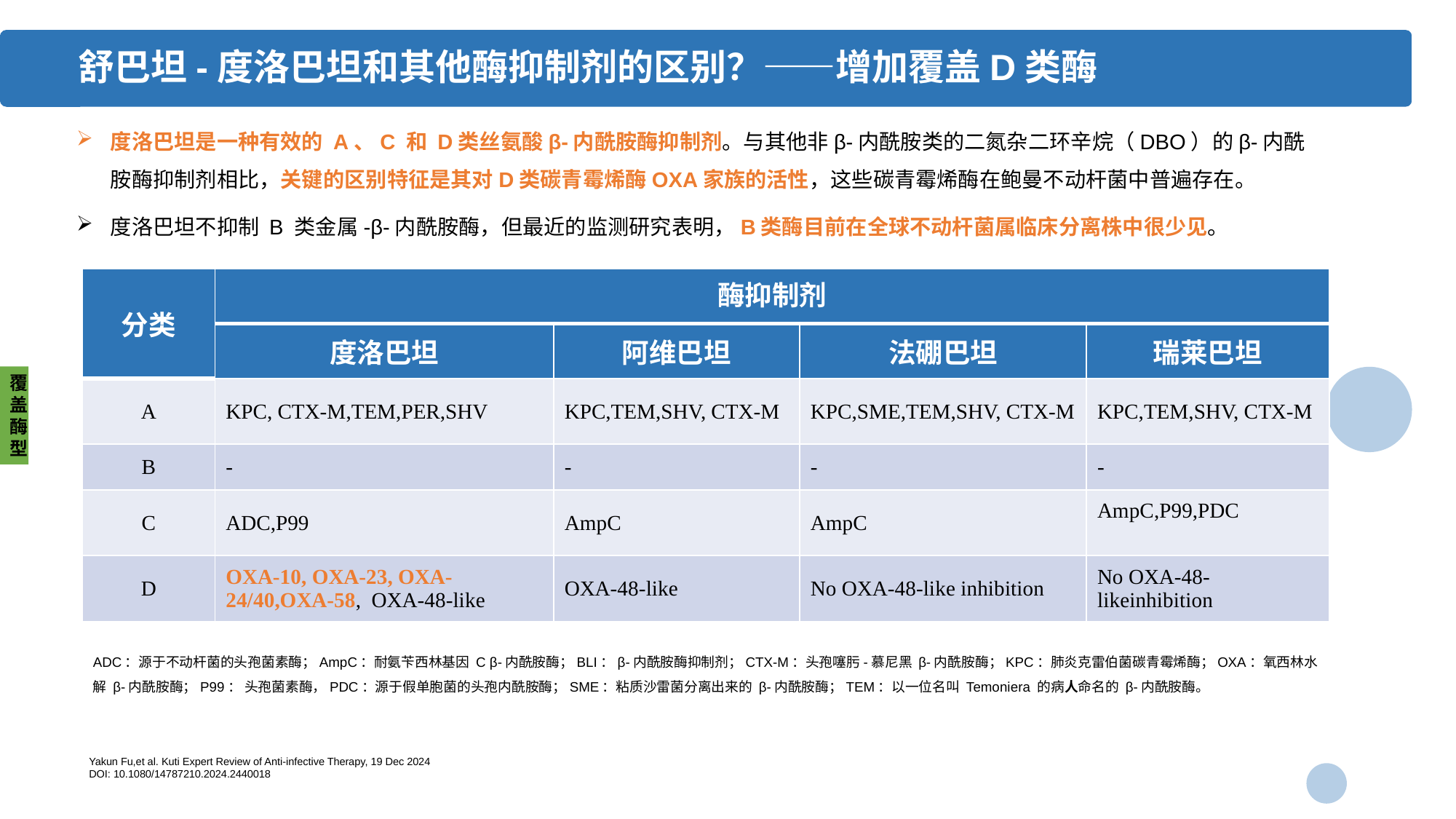

舒巴坦-度洛巴坦和其他酶抑制剂的区别？——增加覆盖D类酶
度洛巴坦是一种有效的 A、C 和 D类丝氨酸β-内酰胺酶抑制剂。与其他非β-内酰胺类的二氮杂二环辛烷（DBO）的β-内酰胺酶抑制剂相比，关键的区别特征是其对D类碳青霉烯酶OXA家族的活性，这些碳青霉烯酶在鲍曼不动杆菌中普遍存在。
度洛巴坦不抑制 B 类金属-β-内酰胺酶，但最近的监测研究表明，B类酶目前在全球不动杆菌属临床分离株中很少见。
| 分类 | 酶抑制剂 |  |  |  |
| --- | --- | --- | --- | --- |
|  | 度洛巴坦 | 阿维巴坦 | 法硼巴坦 | 瑞莱巴坦 |
| A | KPC, CTX-M,TEM,PER,SHV | KPC,TEM,SHV, CTX-M | KPC,SME,TEM,SHV, CTX-M | KPC,TEM,SHV, CTX-M |
| B | - | - | - | - |
| C | ADC,P99 | AmpC | AmpC | AmpC,P99,PDC |
| D | OXA-10, OXA-23, OXA-24/40,OXA-58, OXA-48-like | OXA-48-like | No OXA-48-like inhibition | No OXA-48-likeinhibition |
覆盖酶型
ADC：源于不动杆菌的头孢菌素酶；AmpC：耐氨苄西林基因 C β-内酰胺酶；BLI：β-内酰胺酶抑制剂；CTX-M：头孢噻肟-慕尼黑 β-内酰胺酶；KPC：肺炎克雷伯菌碳青霉烯酶；OXA：氧西林水解 β-内酰胺酶；P99： 头孢菌素酶，PDC：源于假单胞菌的头孢内酰胺酶；SME：粘质沙雷菌分离出来的 β-内酰胺酶；TEM：以一位名叫 Temoniera 的病人命名的 β-内酰胺酶。
Yakun Fu,et al. Kuti Expert Review of Anti-infective Therapy, 19 Dec 2024
DOI: 10.1080/14787210.2024.2440018